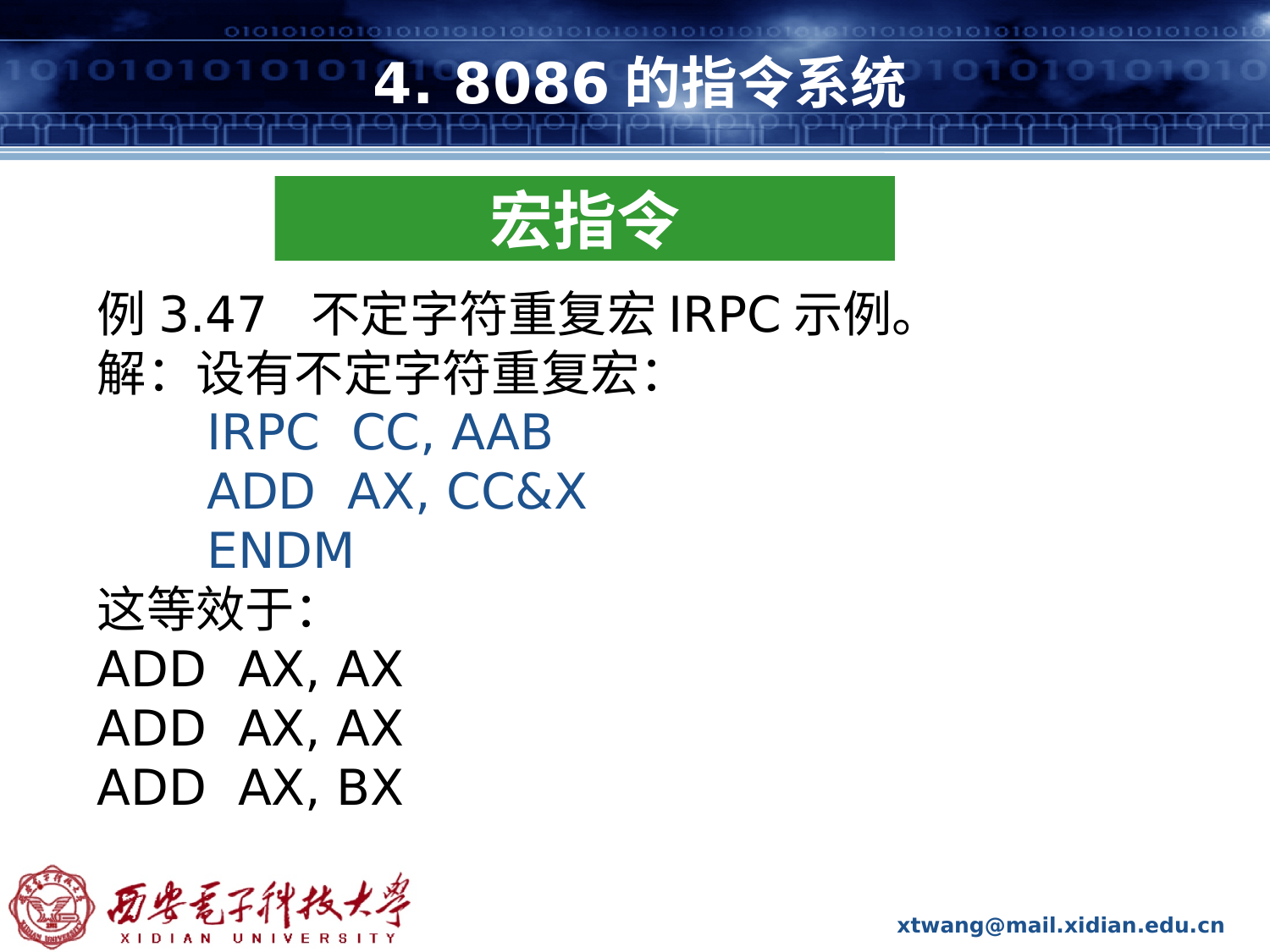

# 4. 8086的指令系统
宏指令
例3.47  不定字符重复宏IRPC示例。
解：设有不定字符重复宏：
       IRPC  CC, AAB
       ADD  AX, CC&X
       ENDM
这等效于：
ADD  AX, AX
ADD  AX, AX
ADD  AX, BX